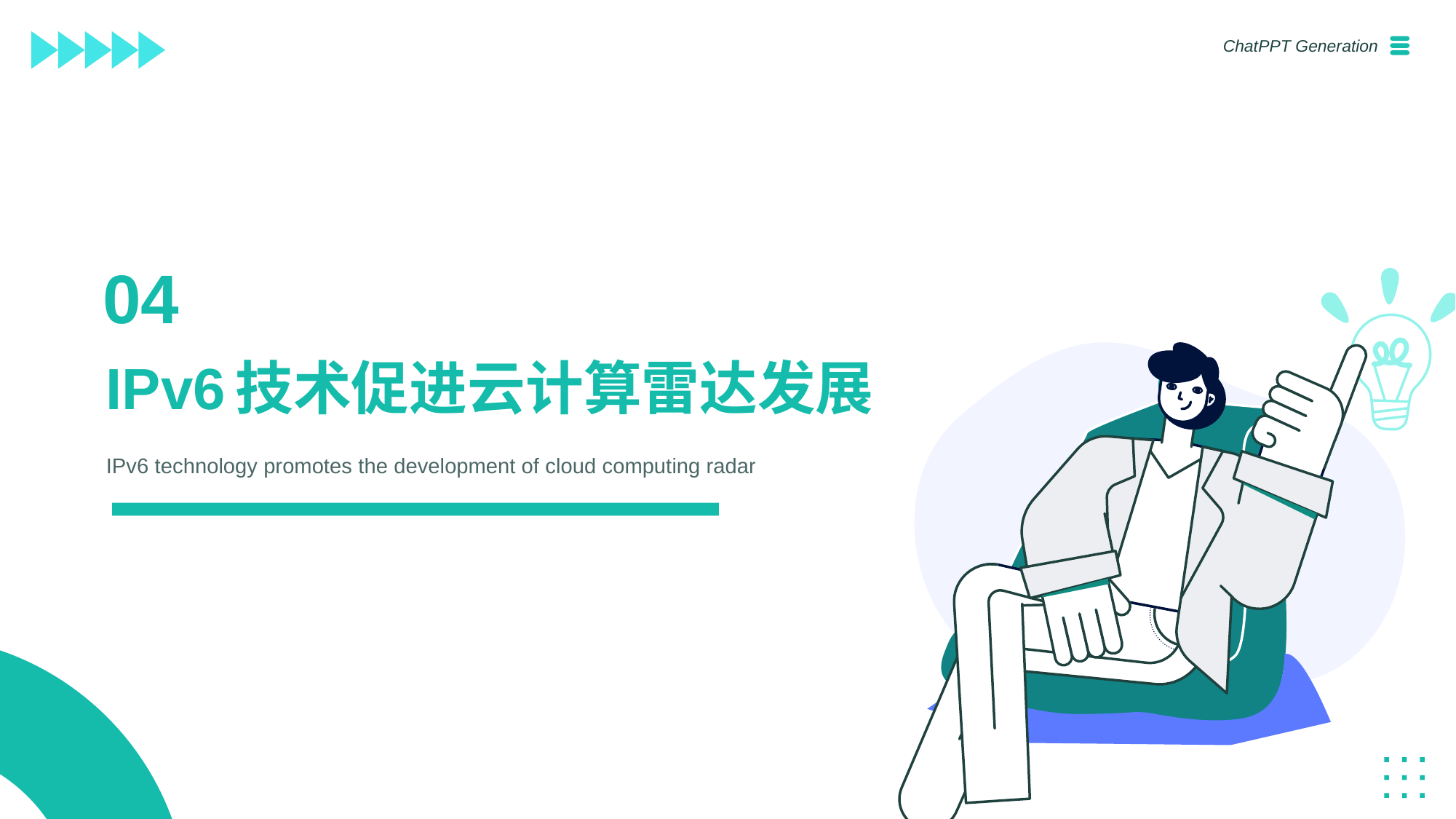

ChatPPT Generation

04

IPv6技术促进云计算雷达发展
IPv6 technology promotes the development of cloud computing radar